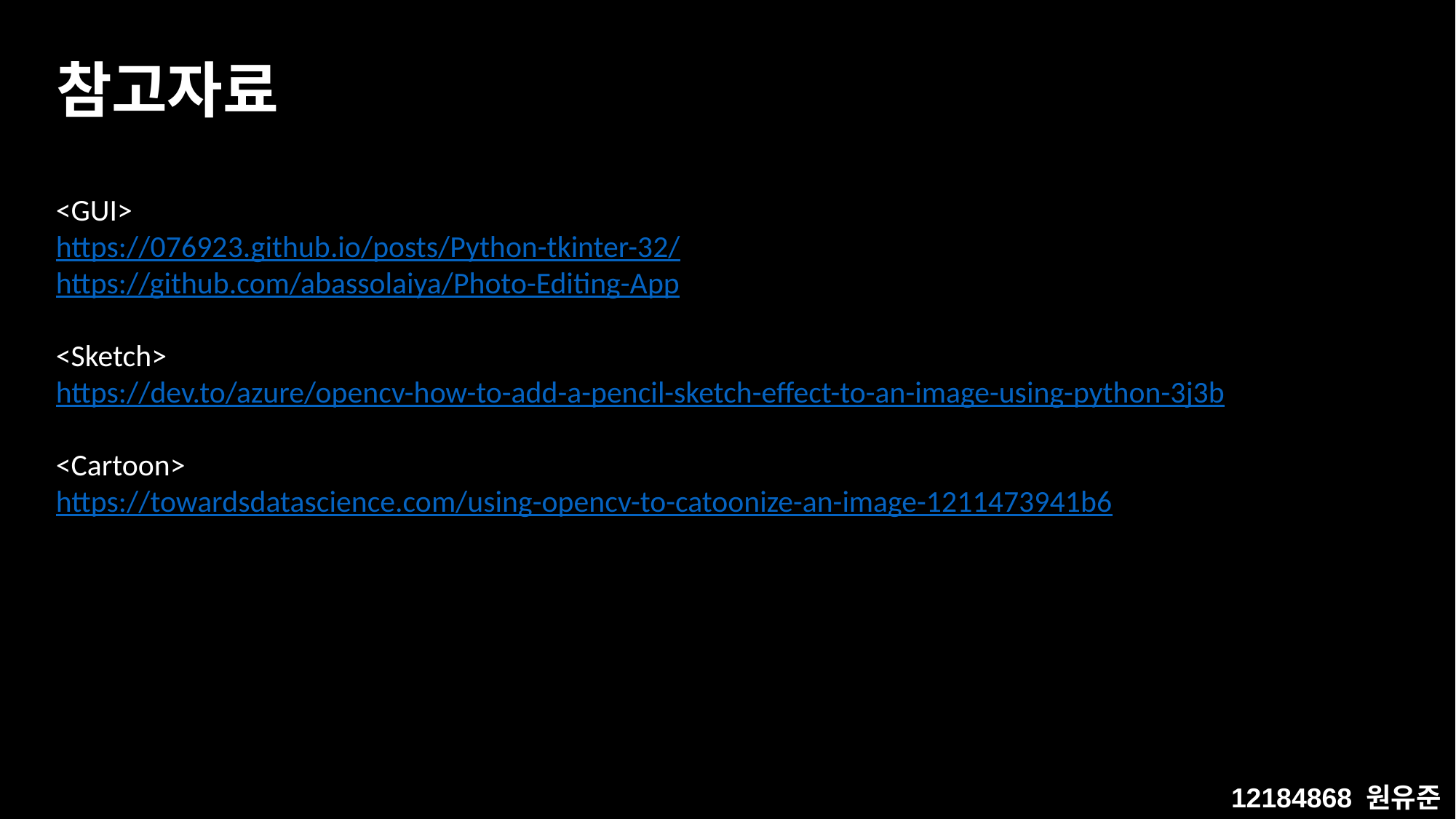

참고자료
<GUI>
https://076923.github.io/posts/Python-tkinter-32/
https://github.com/abassolaiya/Photo-Editing-App

<Sketch>
https://dev.to/azure/opencv-how-to-add-a-pencil-sketch-effect-to-an-image-using-python-3j3b

<Cartoon>
https://towardsdatascience.com/using-opencv-to-catoonize-an-image-1211473941b6
12184868 원유준